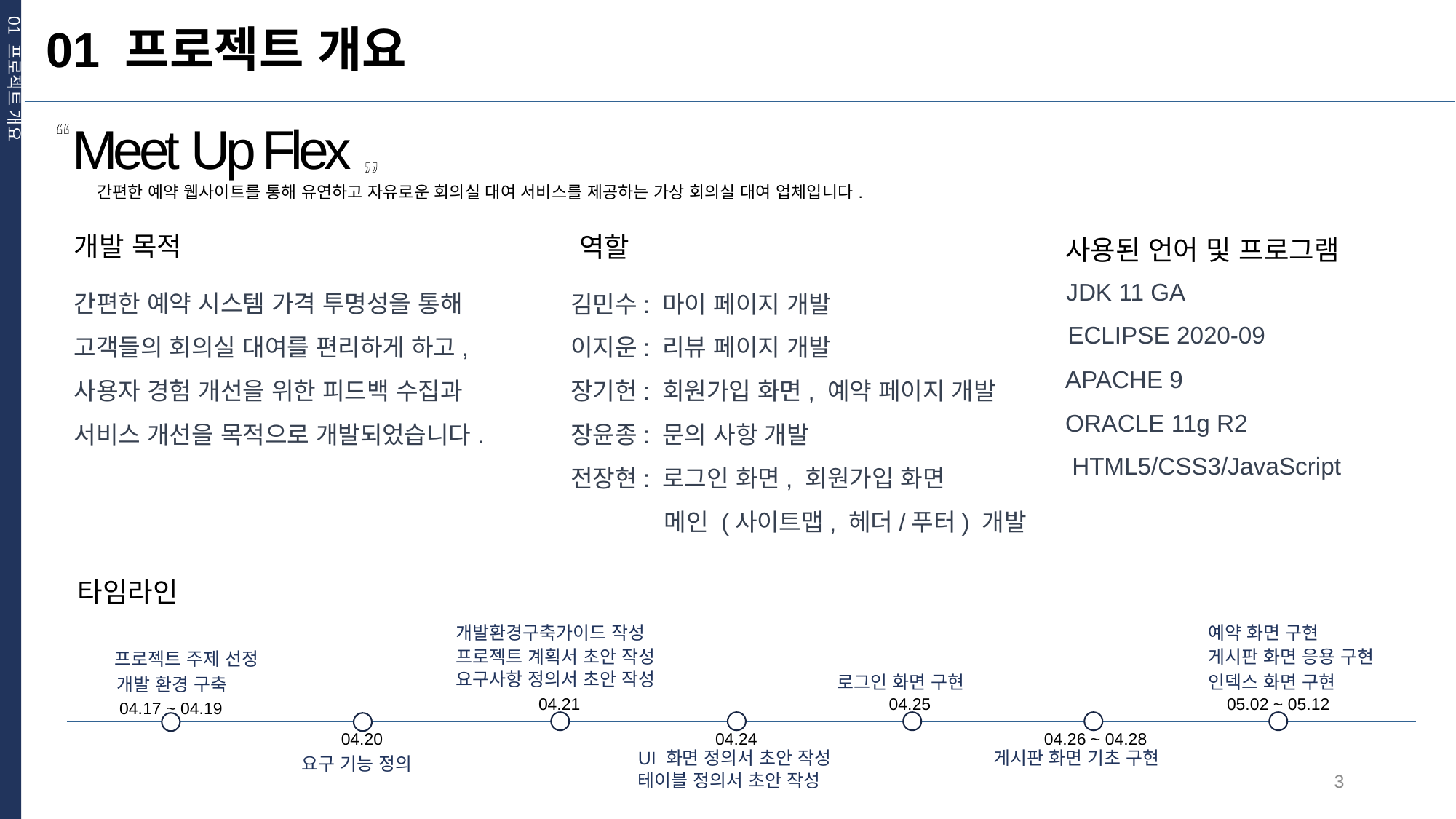

01 프로젝트 개요
01 프로젝트 개요
“
Meet Up Flex
“
간편한 예약 웹사이트를 통해 유연하고 자유로운 회의실 대여 서비스를 제공하는 가상 회의실 대여 업체입니다.
개발 목적
간편한 예약 시스템 가격 투명성을 통해
고객들의 회의실 대여를 편리하게 하고,
사용자 경험 개선을 위한 피드백 수집과
서비스 개선을 목적으로 개발되었습니다.
역할
김민수: 마이 페이지 개발
이지운: 리뷰 페이지 개발
장기헌: 회원가입 화면, 예약 페이지 개발
장윤종: 문의 사항 개발
전장현: 로그인 화면, 회원가입 화면
             메인 (사이트맵, 헤더/푸터) 개발
사용된 언어 및 프로그램
JDK 11 GA
ECLIPSE 2020-09
APACHE 9
ORACLE 11g R2
HTML5/CSS3/JavaScript
타임라인
개발환경구축가이드 작성
예약 화면 구현
프로젝트 계획서 초안 작성
게시판 화면 응용 구현
프로젝트 주제 선정
요구사항 정의서 초안 작성
로그인 화면 구현
인덱스 화면 구현
개발 환경 구축
04.21
04.25
05.02 ~ 05.12
04.17 ~ 04.19

04.20
04.24
04.26 ~ 04.28
UI 화면 정의서 초안 작성
게시판 화면 기초 구현
요구 기능 정의
3
테이블 정의서 초안 작성